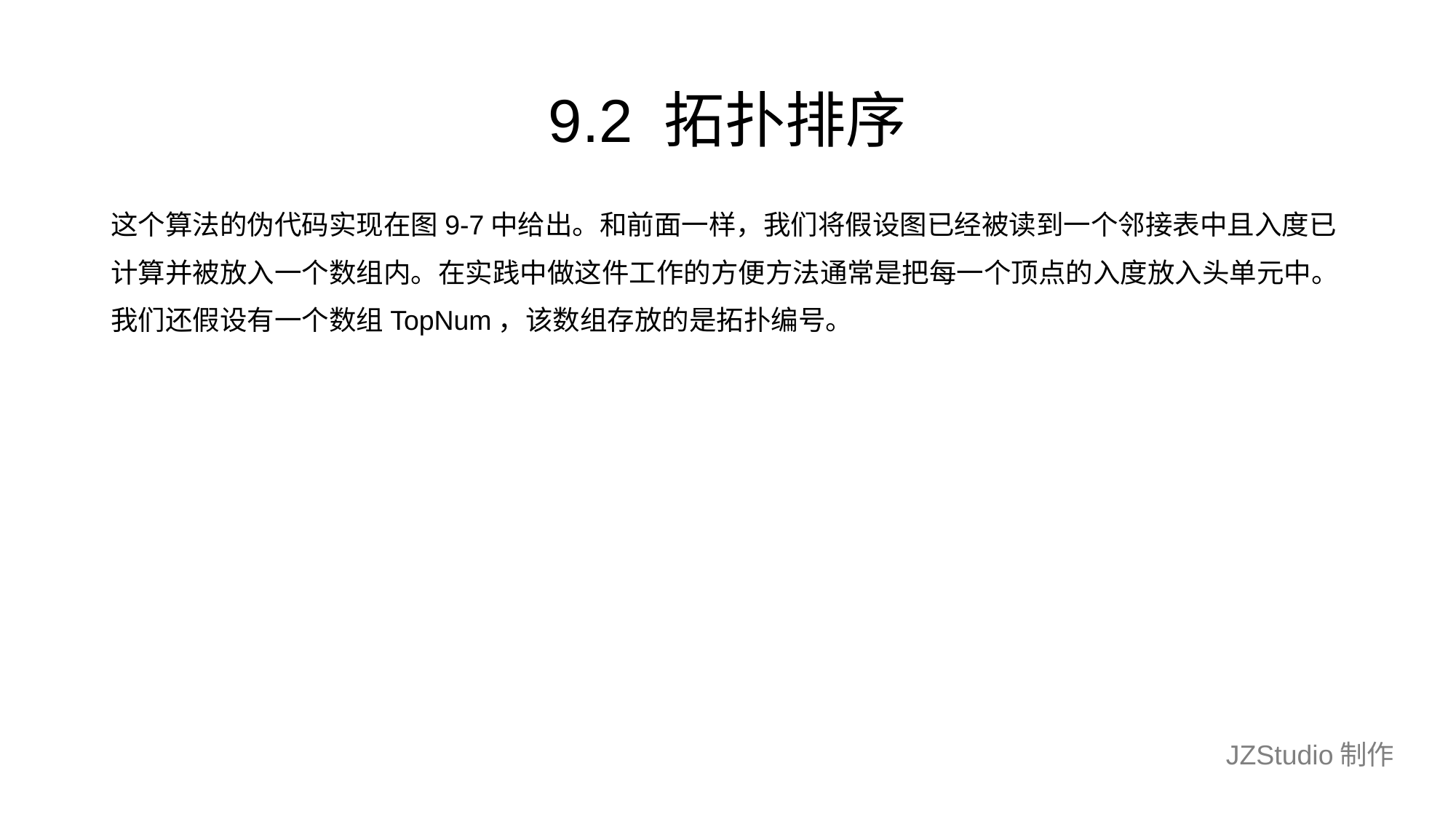

# 9.2 拓扑排序
这个算法的伪代码实现在图9-7中给出。和前面一样，我们将假设图已经被读到一个邻接表中且入度已
计算并被放入一个数组内。在实践中做这件工作的方便方法通常是把每一个顶点的入度放入头单元中。
我们还假设有一个数组TopNum，该数组存放的是拓扑编号。